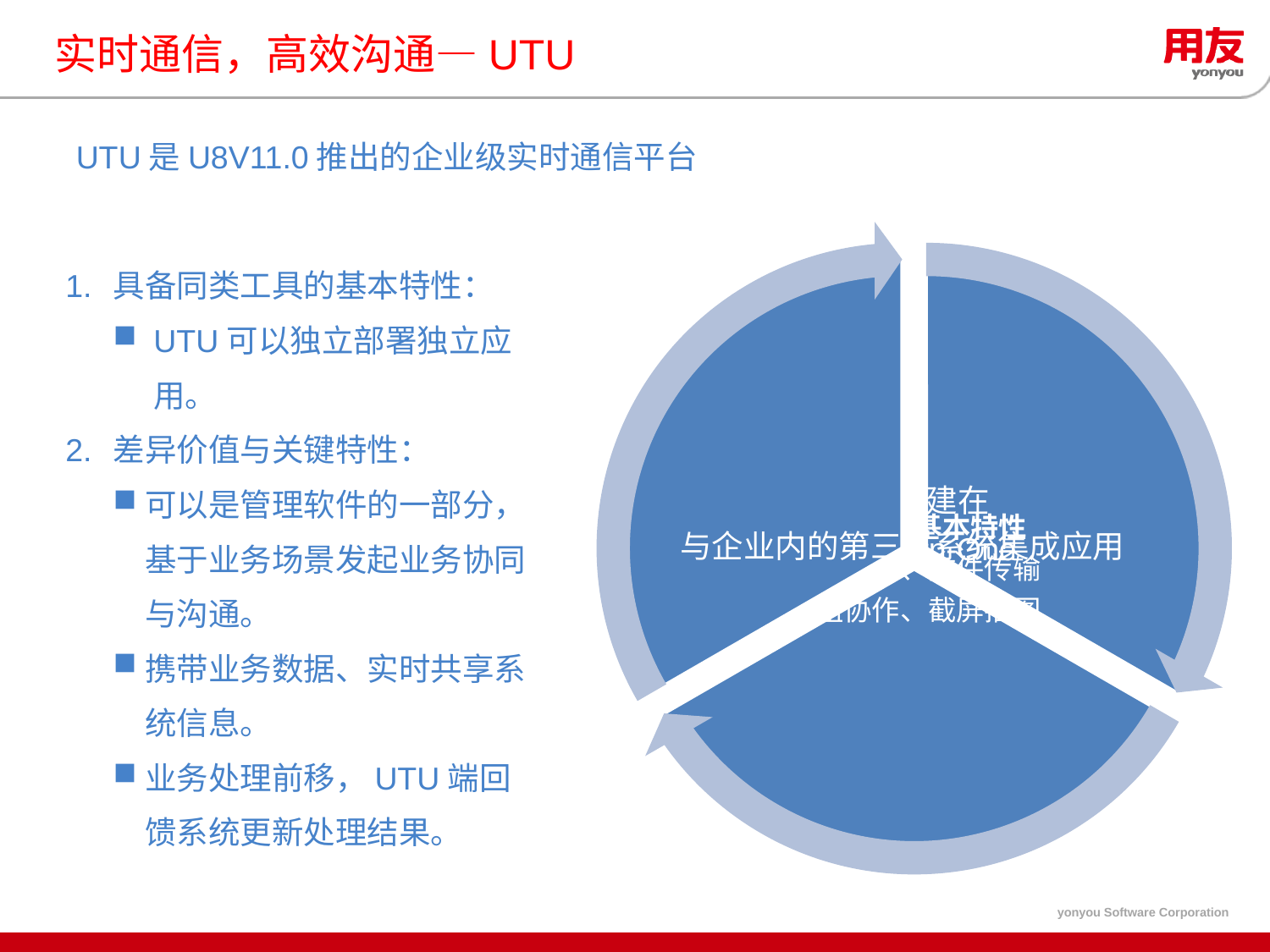

# 实时通信，高效沟通—UTU
UTU是U8V11.0推出的企业级实时通信平台
可搭建在
U8All-in-One
基础之上
独立应用基本特性
文本会话、文件传输
群组协作、截屏插图
与企业内的第三方系统集成应用
具备同类工具的基本特性：
UTU可以独立部署独立应用。
差异价值与关键特性：
可以是管理软件的一部分，基于业务场景发起业务协同与沟通。
携带业务数据、实时共享系统信息。
业务处理前移，UTU端回馈系统更新处理结果。